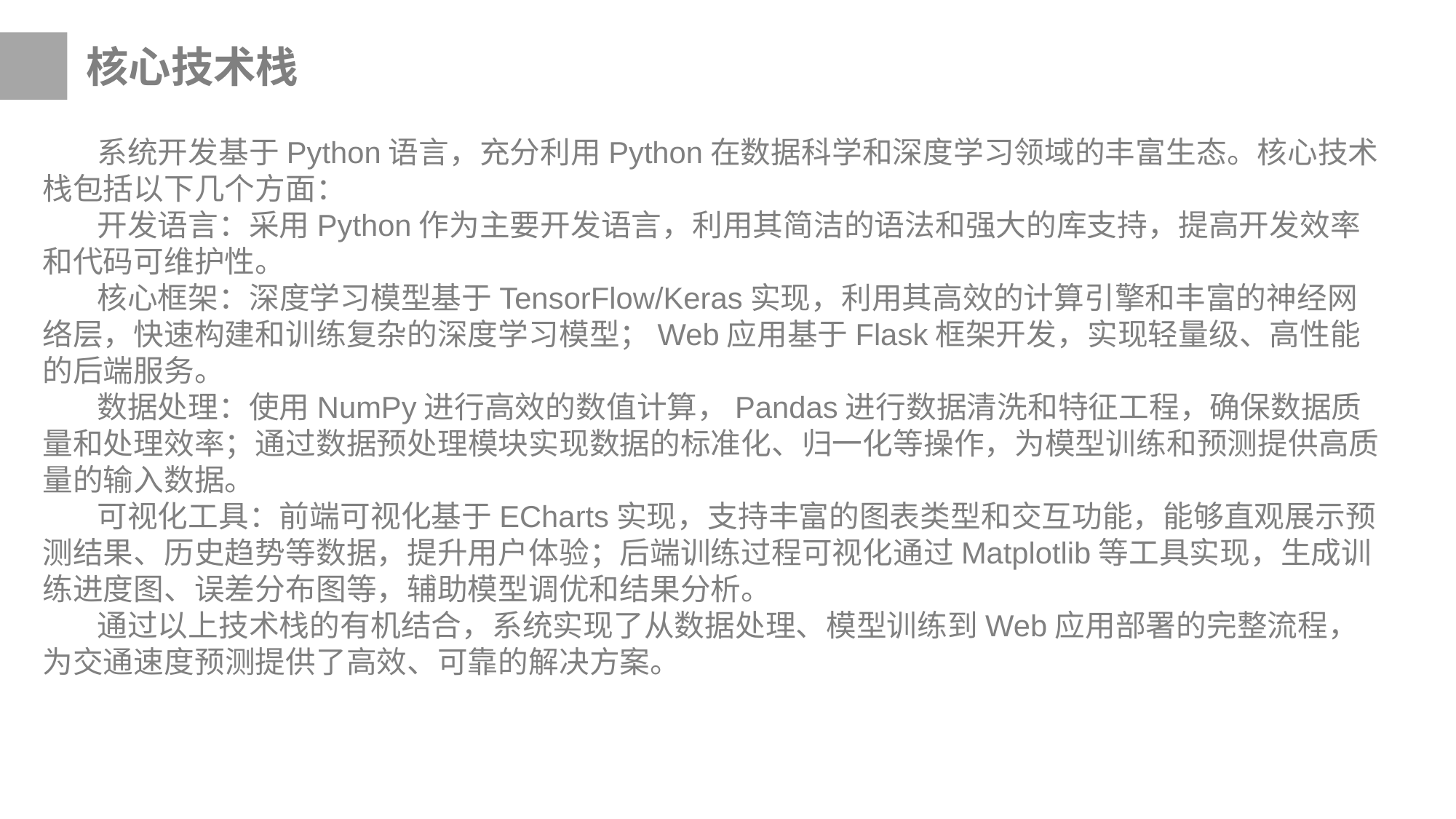

核心技术栈
系统开发基于Python语言，充分利用Python在数据科学和深度学习领域的丰富生态。核心技术栈包括以下几个方面：
开发语言：采用Python作为主要开发语言，利用其简洁的语法和强大的库支持，提高开发效率和代码可维护性。
核心框架：深度学习模型基于TensorFlow/Keras实现，利用其高效的计算引擎和丰富的神经网络层，快速构建和训练复杂的深度学习模型；Web应用基于Flask框架开发，实现轻量级、高性能的后端服务。
数据处理：使用NumPy进行高效的数值计算，Pandas进行数据清洗和特征工程，确保数据质量和处理效率；通过数据预处理模块实现数据的标准化、归一化等操作，为模型训练和预测提供高质量的输入数据。
可视化工具：前端可视化基于ECharts实现，支持丰富的图表类型和交互功能，能够直观展示预测结果、历史趋势等数据，提升用户体验；后端训练过程可视化通过Matplotlib等工具实现，生成训练进度图、误差分布图等，辅助模型调优和结果分析。
通过以上技术栈的有机结合，系统实现了从数据处理、模型训练到Web应用部署的完整流程，为交通速度预测提供了高效、可靠的解决方案。